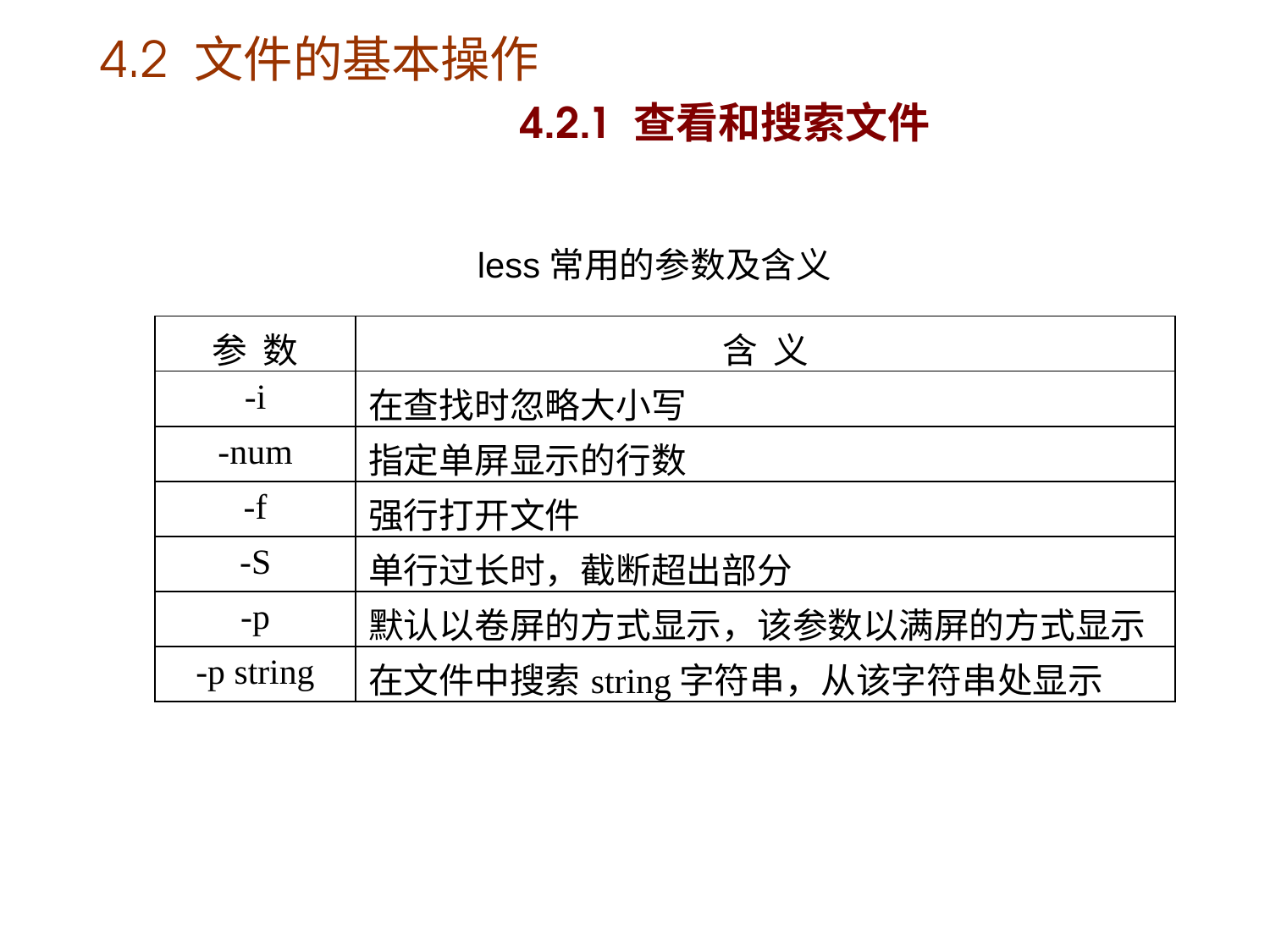

# 4.2 文件的基本操作 4.2.1 查看和搜索文件
less常用的参数及含义
| 参 数 | 含 义 |
| --- | --- |
| -i | 在查找时忽略大小写 |
| -num | 指定单屏显示的行数 |
| -f | 强行打开文件 |
| -S | 单行过长时，截断超出部分 |
| -p | 默认以卷屏的方式显示，该参数以满屏的方式显示 |
| -p string | 在文件中搜索string字符串，从该字符串处显示 |